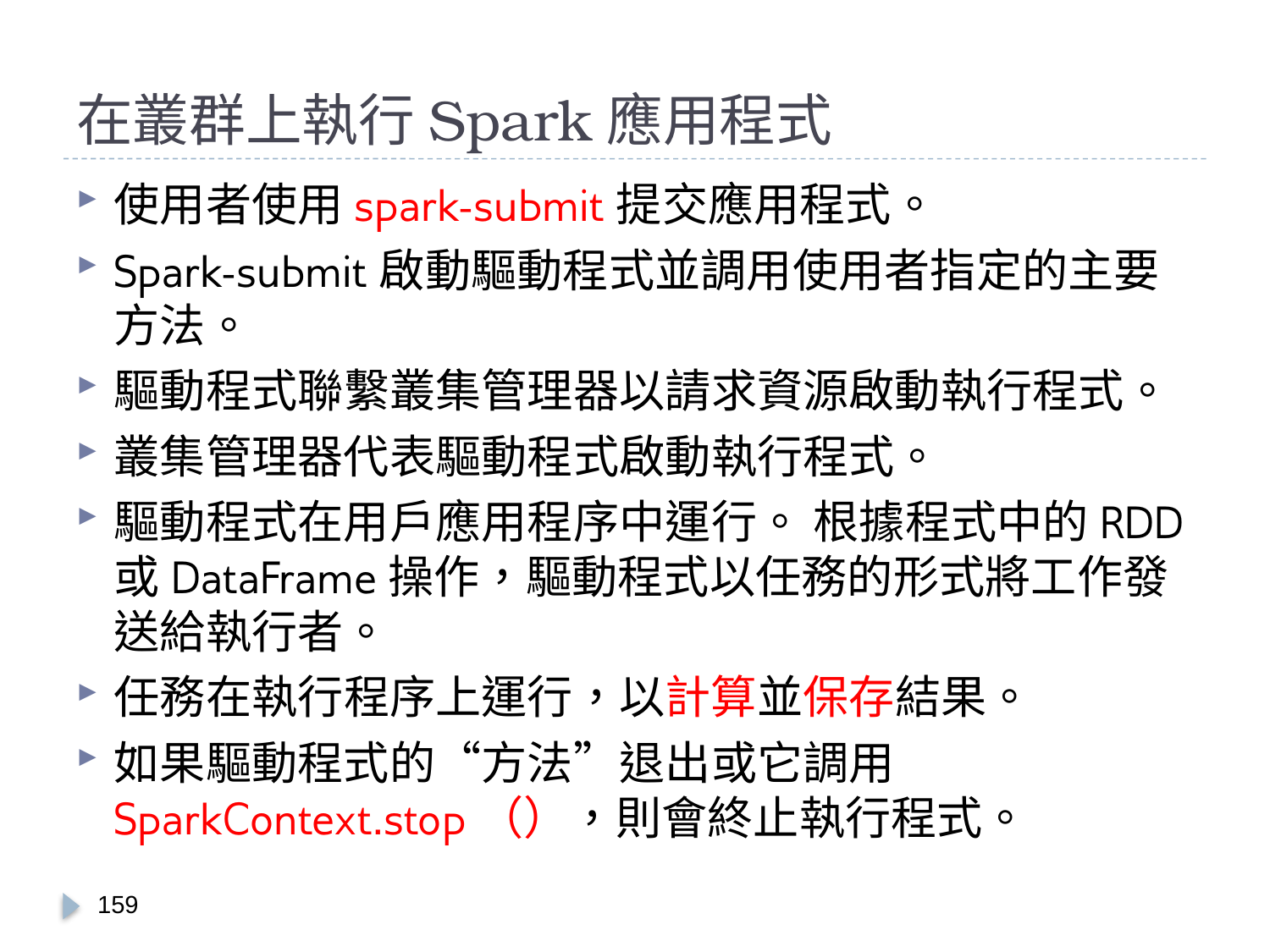

# 在叢群上執行Spark應用程式
使用者使用spark-submit提交應用程式。
Spark-submit啟動驅動程式並調用使用者指定的主要方法。
驅動程式聯繫叢集管理器以請求資源啟動執行程式。
叢集管理器代表驅動程式啟動執行程式。
驅動程式在用戶應用程序中運行。 根據程式中的RDD或DataFrame操作，驅動程式以任務的形式將工作發送給執行者。
任務在執行程序上運行，以計算並保存結果。
如果驅動程式的“方法”退出或它調用SparkContext.stop（），則會終止執行程式。
159